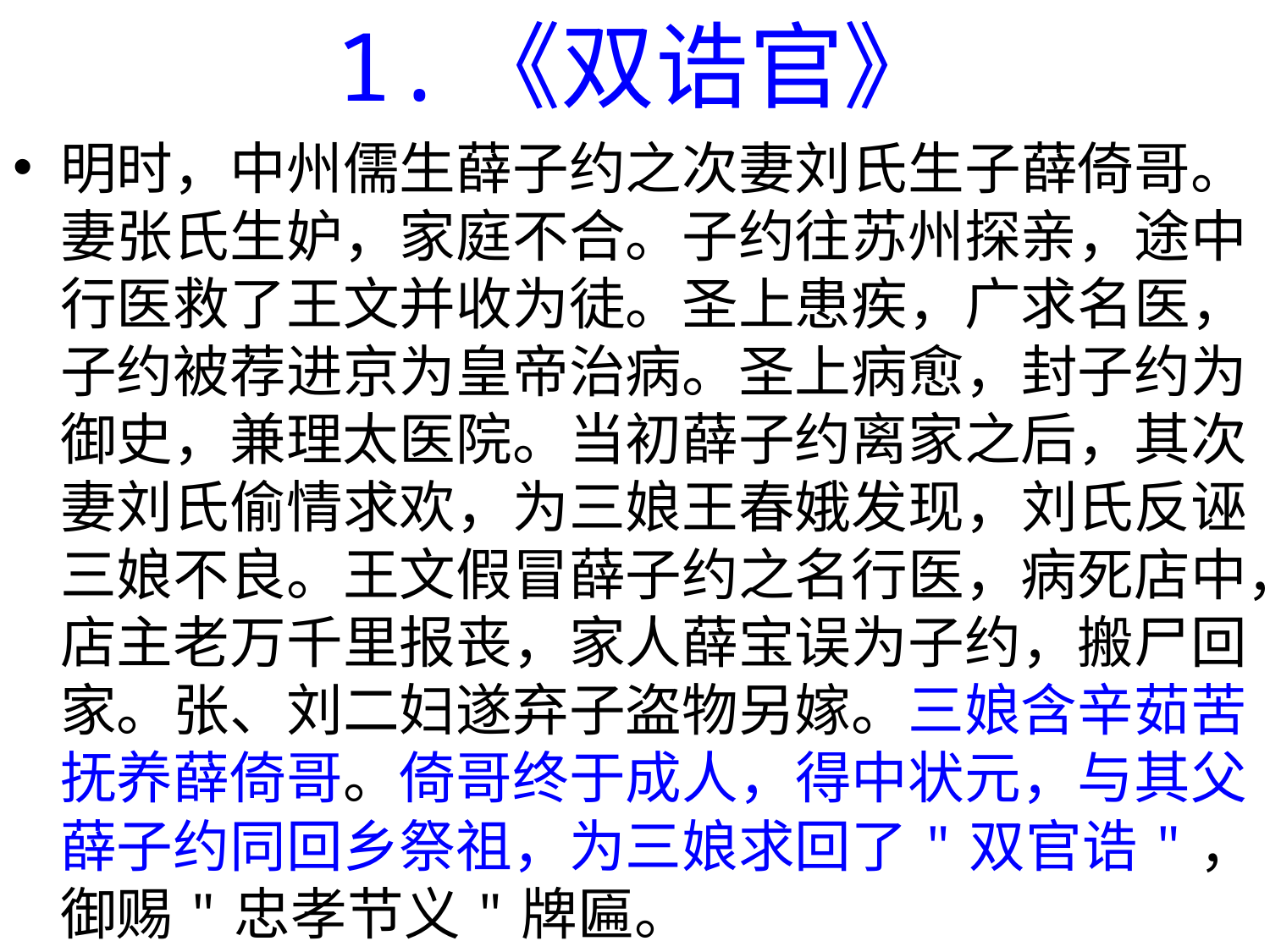

# 1.《双诰官》
明时，中州儒生薛子约之次妻刘氏生子薛倚哥。妻张氏生妒，家庭不合。子约往苏州探亲，途中行医救了王文并收为徒。圣上患疾，广求名医，子约被荐进京为皇帝治病。圣上病愈，封子约为御史，兼理太医院。当初薛子约离家之后，其次妻刘氏偷情求欢，为三娘王春娥发现，刘氏反诬三娘不良。王文假冒薛子约之名行医，病死店中，店主老万千里报丧，家人薛宝误为子约，搬尸回家。张、刘二妇遂弃子盗物另嫁。三娘含辛茹苦抚养薛倚哥。倚哥终于成人，得中状元，与其父薛子约同回乡祭祖，为三娘求回了"双官诰"，御赐"忠孝节义"牌匾。